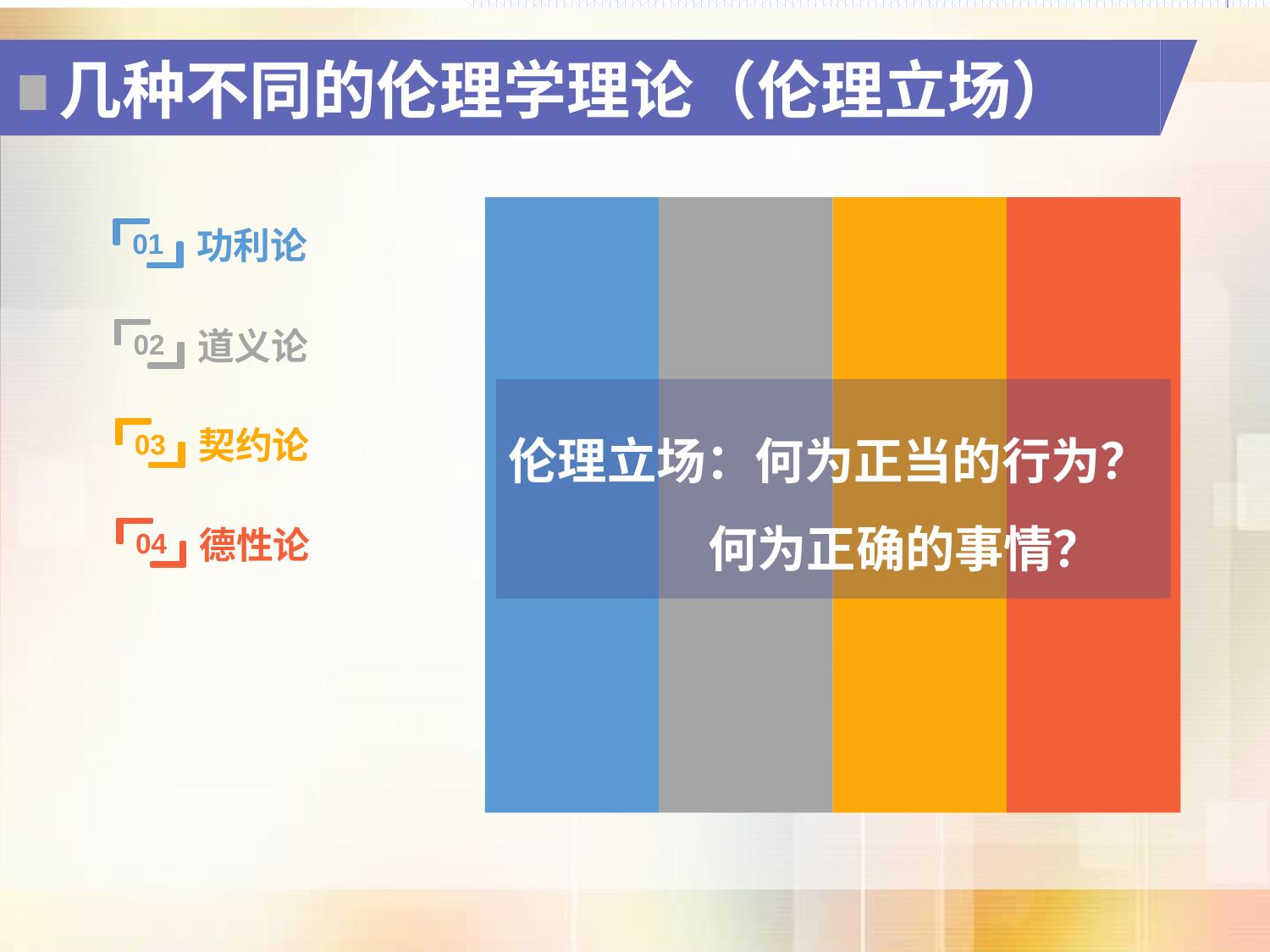

# 几种不同的伦理学理论（伦理立场）

功利论
01
道义论
02
契约论
03
德性论
04
伦理立场：何为正当的行为？
                 何为正确的事情？